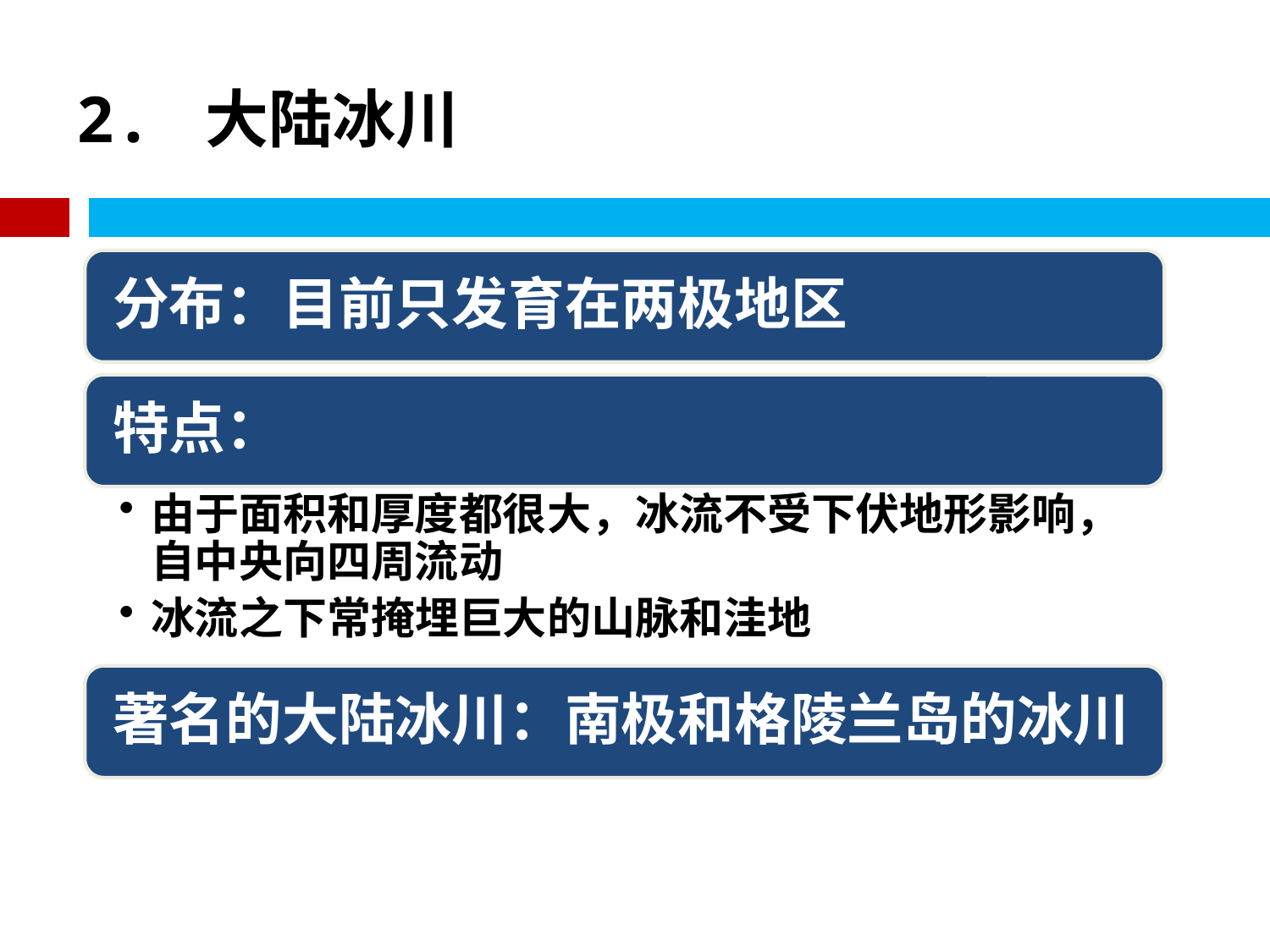

# 2. 大陆冰川
分布：目前只发育在两极地区
特点：
由于面积和厚度都很大，冰流不受下伏地形影响，自中央向四周流动
冰流之下常掩埋巨大的山脉和洼地
著名的大陆冰川：南极和格陵兰岛的冰川